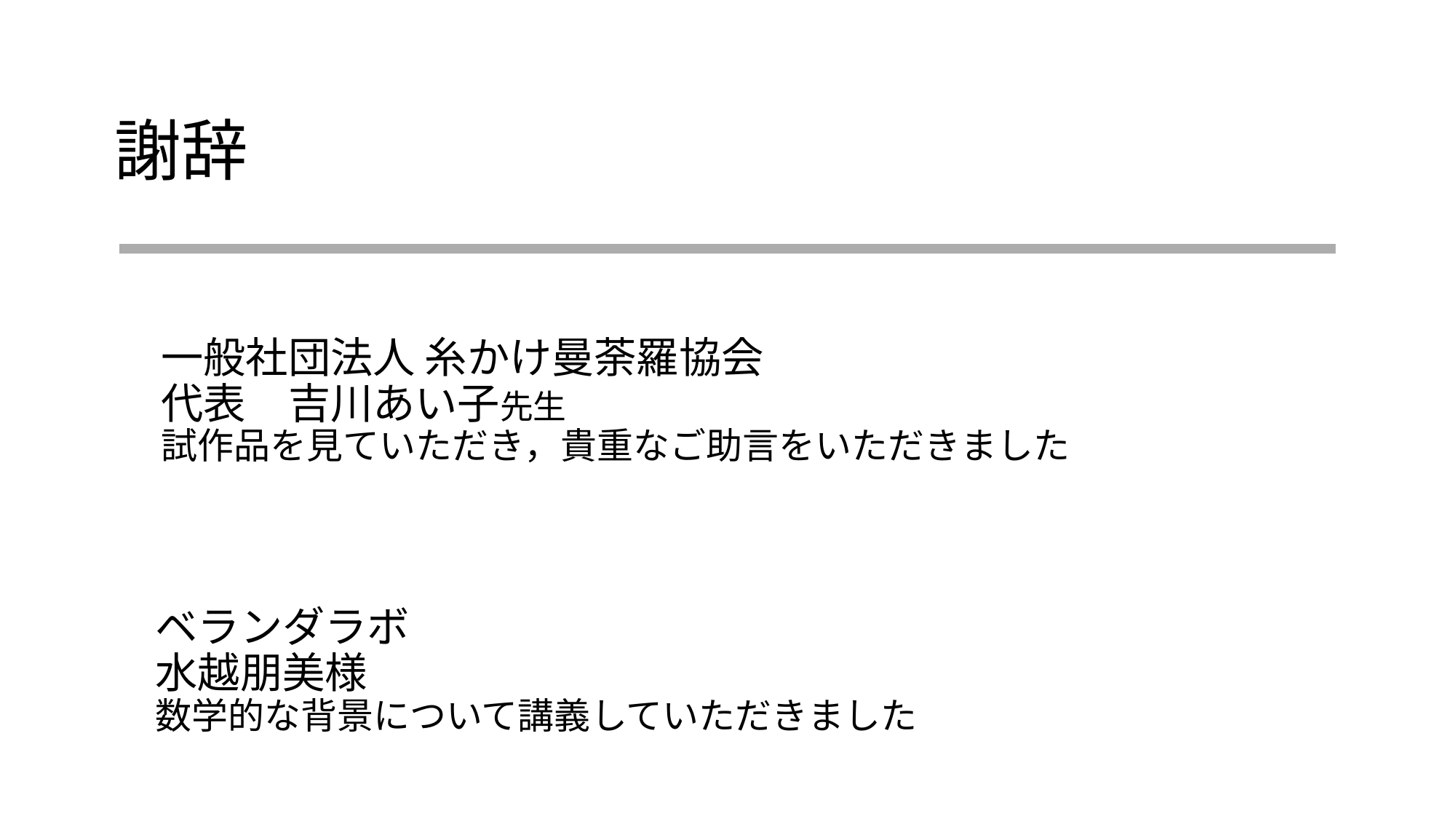

# 謝辞

一般社団法人 糸かけ曼荼羅協会
代表　吉川あい子先生
試作品を見ていただき，貴重なご助言をいただきました
ベランダラボ
水越朋美様
数学的な背景について講義していただきました